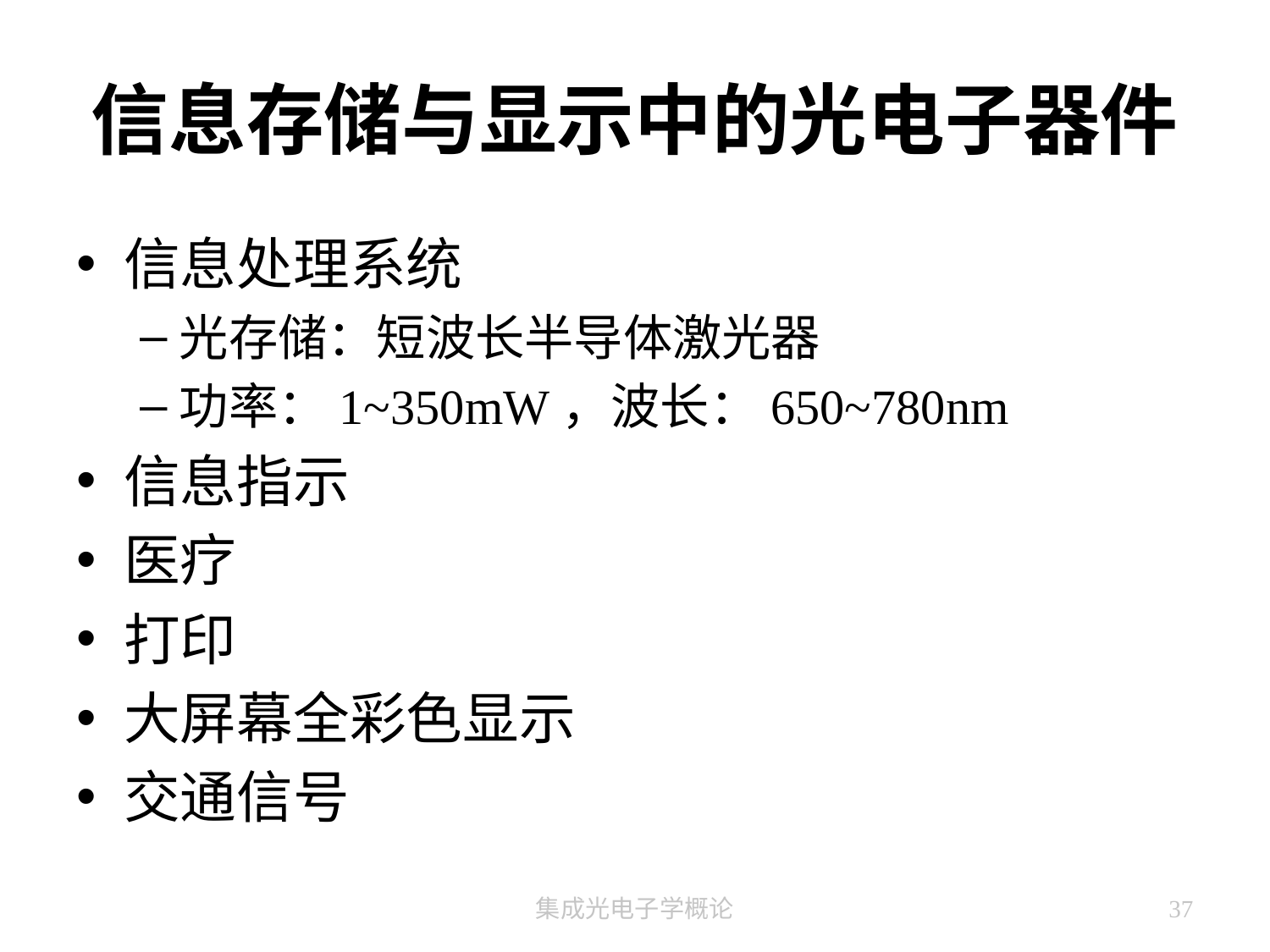

# 信息存储与显示中的光电子器件
信息处理系统
光存储：短波长半导体激光器
功率：1~350mW，波长：650~780nm
信息指示
医疗
打印
大屏幕全彩色显示
交通信号

集成光电子学概论
37